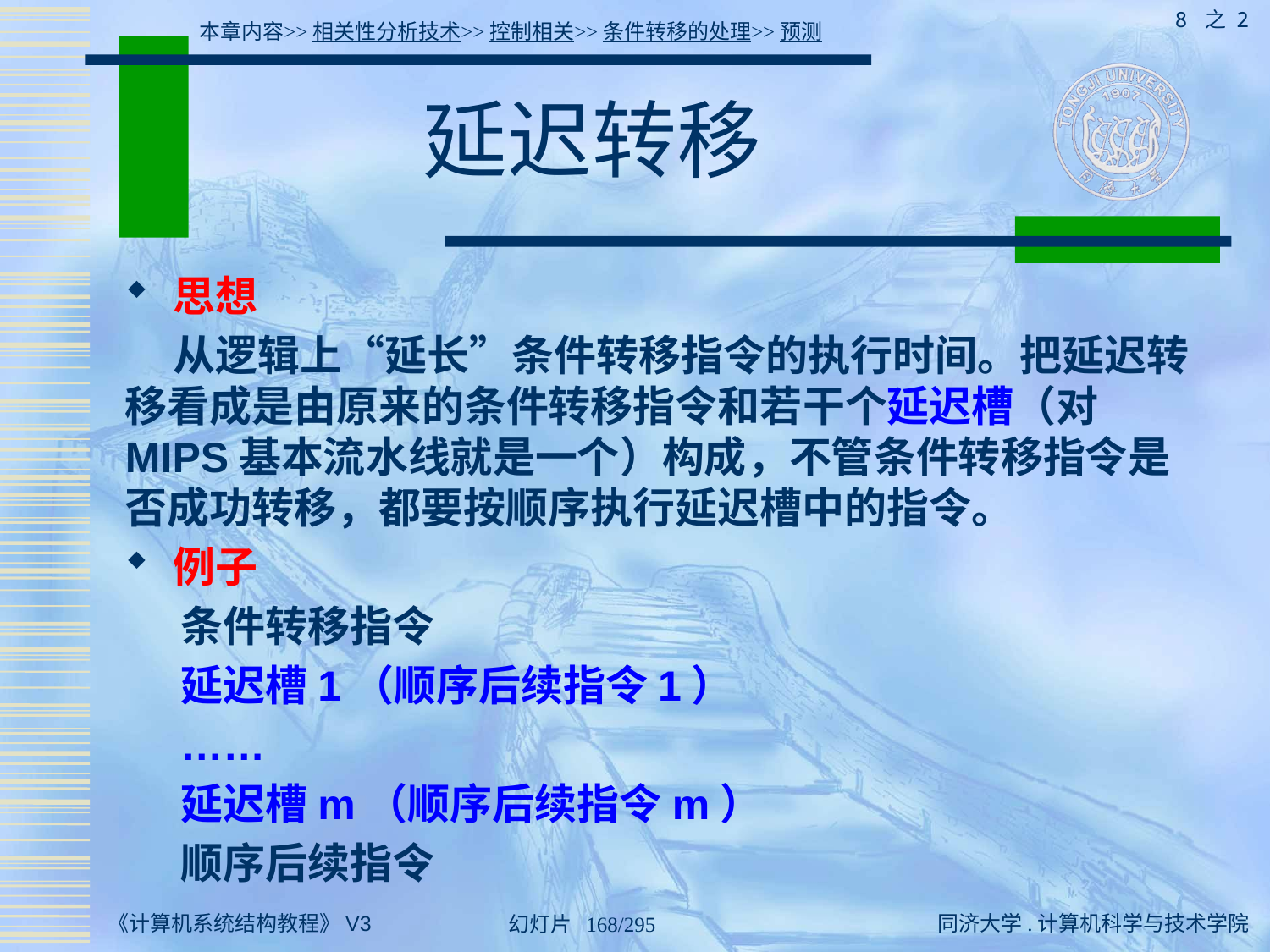

8 之 2
本章内容>>相关性分析技术>>控制相关>>条件转移的处理>>预测
# 延迟转移
思想
    从逻辑上“延长”条件转移指令的执行时间。把延迟转移看成是由原来的条件转移指令和若干个延迟槽（对MIPS基本流水线就是一个）构成，不管条件转移指令是否成功转移，都要按顺序执行延迟槽中的指令。
例子
条件转移指令
延迟槽1（顺序后续指令1）
……
延迟槽m（顺序后续指令m）
顺序后续指令